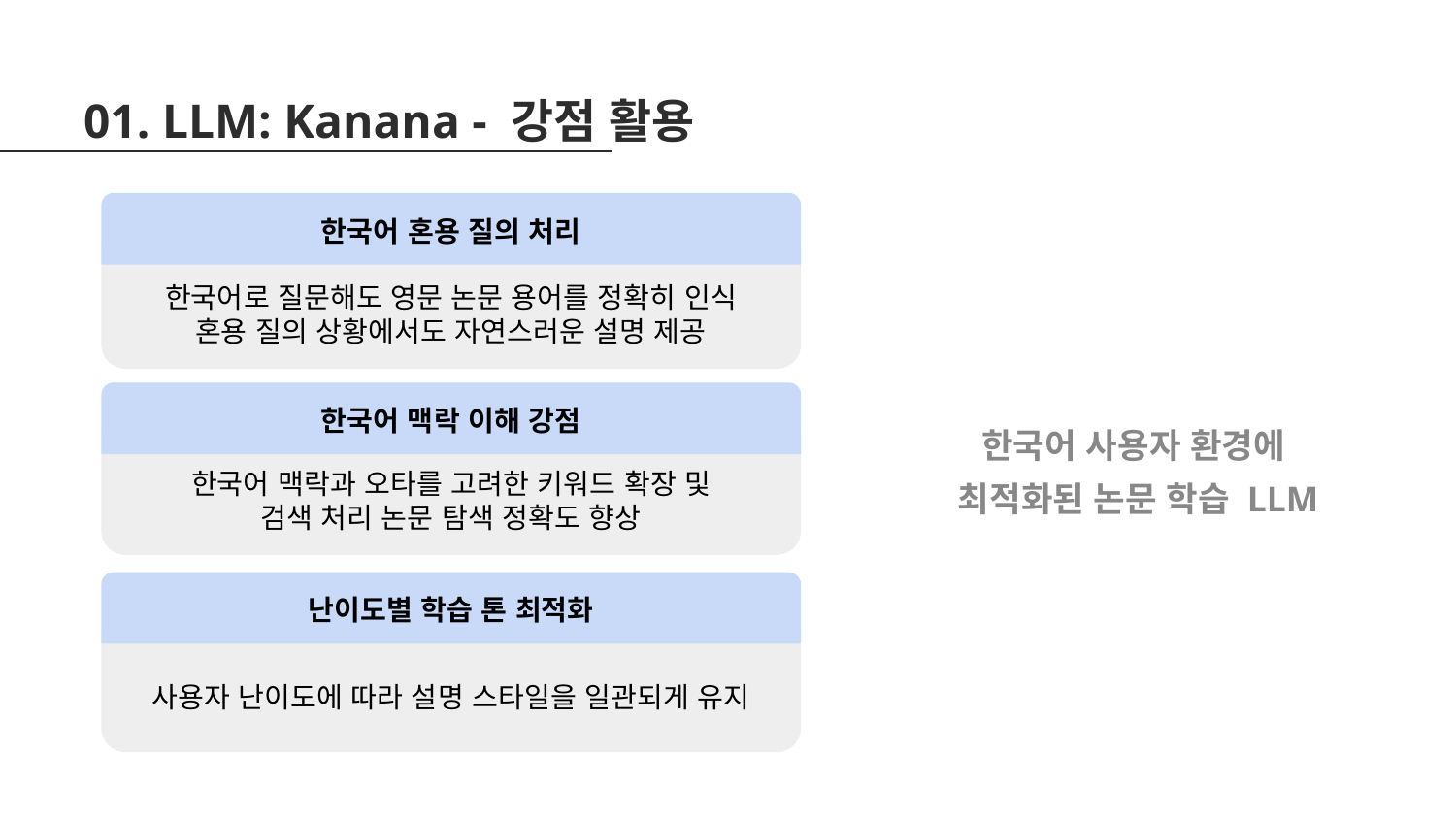

01. LLM: Kanana - 강점 활용
한국어 혼용 질의 처리

한국어로 질문해도 영문 논문 용어를 정확히 인식
혼용 질의 상황에서도 자연스러운 설명 제공
한국어 맥락 이해 강점
한국어 사용자 환경에
최적화된 논문 학습 LLM

한국어 맥락과 오타를 고려한 키워드 확장 및
검색 처리 논문 탐색 정확도 향상
난이도별 학습 톤 최적화

사용자 난이도에 따라 설명 스타일을 일관되게 유지